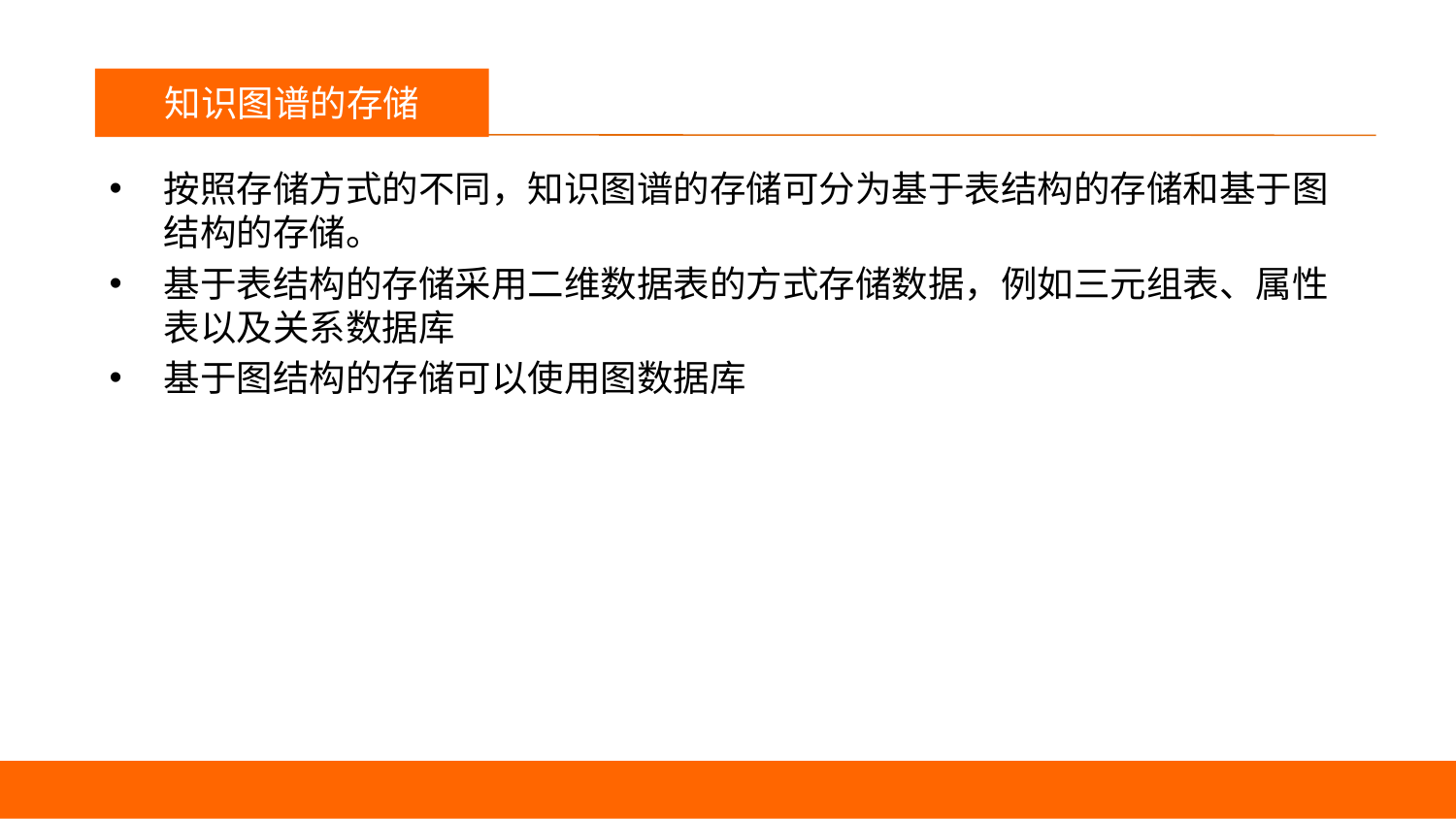

议程
知识图谱的存储

按照存储方式的不同，知识图谱的存储可分为基于表结构的存储和基于图结构的存储。
基于表结构的存储采用二维数据表的方式存储数据，例如三元组表、属性表以及关系数据库
基于图结构的存储可以使用图数据库